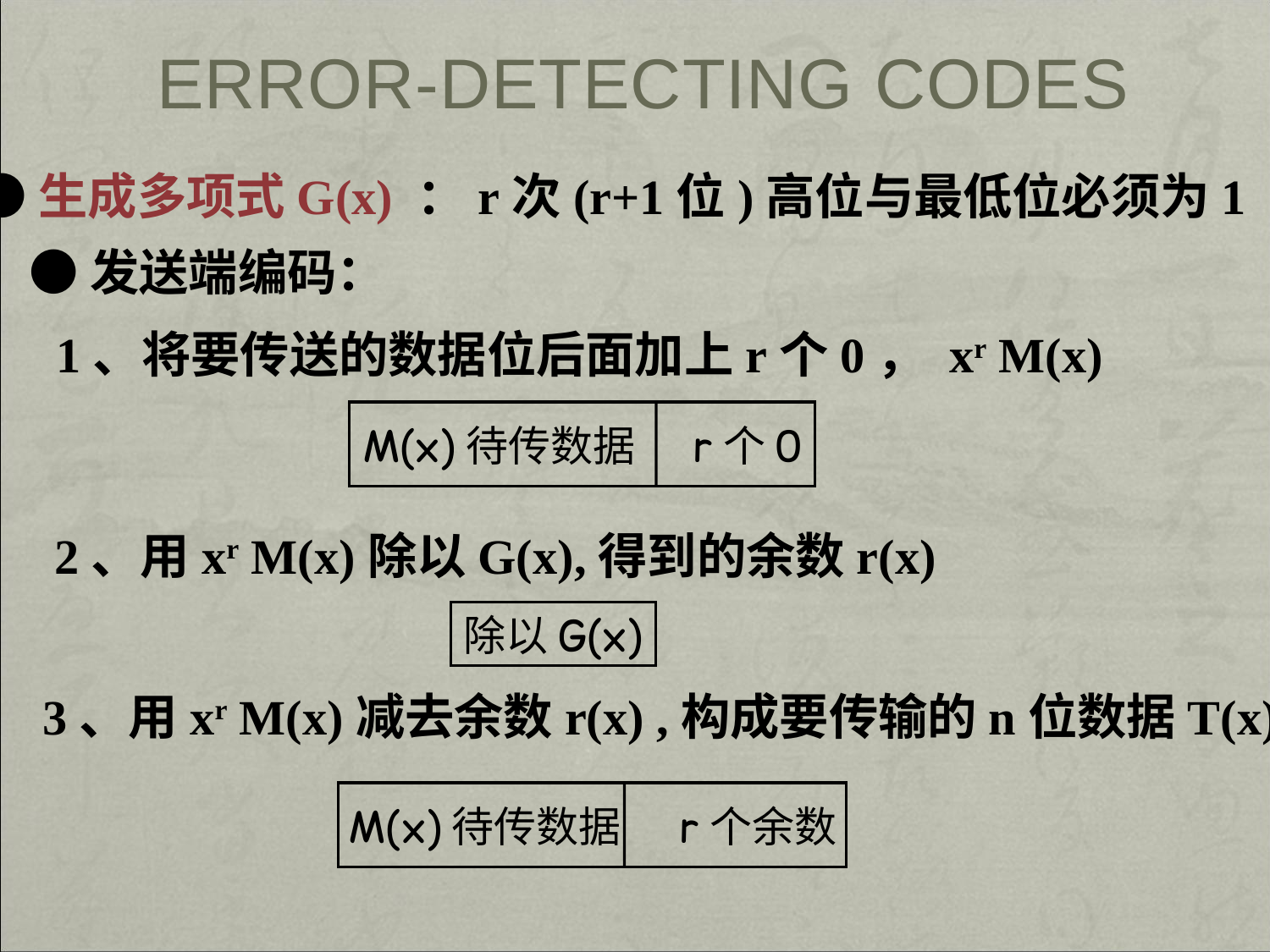

# Error-Detecting Codes
●生成多项式G(x) ：r次(r+1位)高位与最低位必须为1
●发送端编码：
1、将要传送的数据位后面加上r个0， xr M(x)
M(x)待传数据     r个0

2、用xr M(x)除以G(x),得到的余数r(x)
除以G(x)
3、用xr M(x)减去余数r(x) ,构成要传输的n位数据T(x)
M(x)待传数据     r个余数